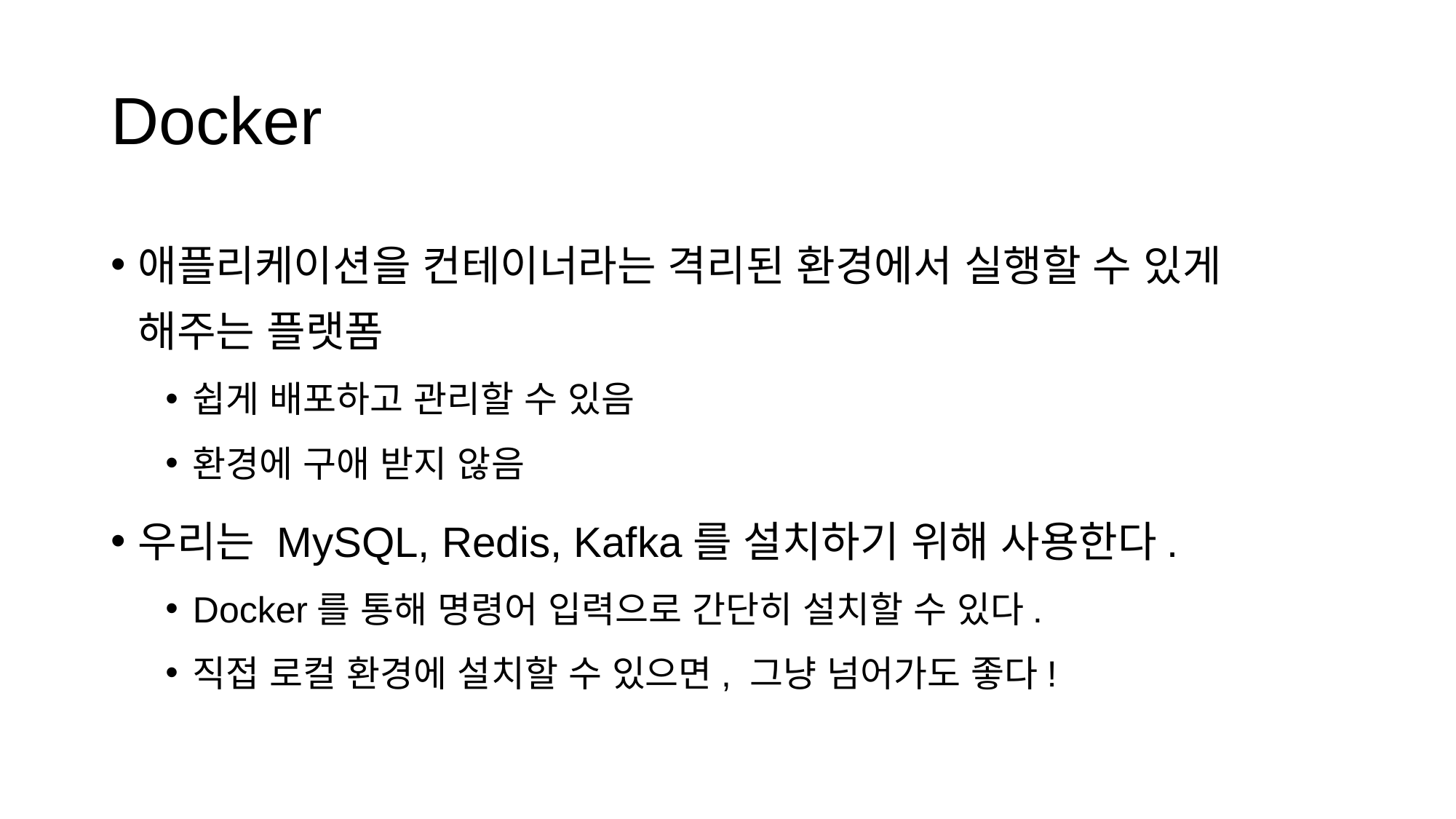

# Docker
애플리케이션을 컨테이너라는 격리된 환경에서 실행할 수 있게 해주는 플랫폼
쉽게 배포하고 관리할 수 있음
환경에 구애 받지 않음
우리는 MySQL, Redis, Kafka를 설치하기 위해 사용한다.
Docker를 통해 명령어 입력으로 간단히 설치할 수 있다.
직접 로컬 환경에 설치할 수 있으면, 그냥 넘어가도 좋다!